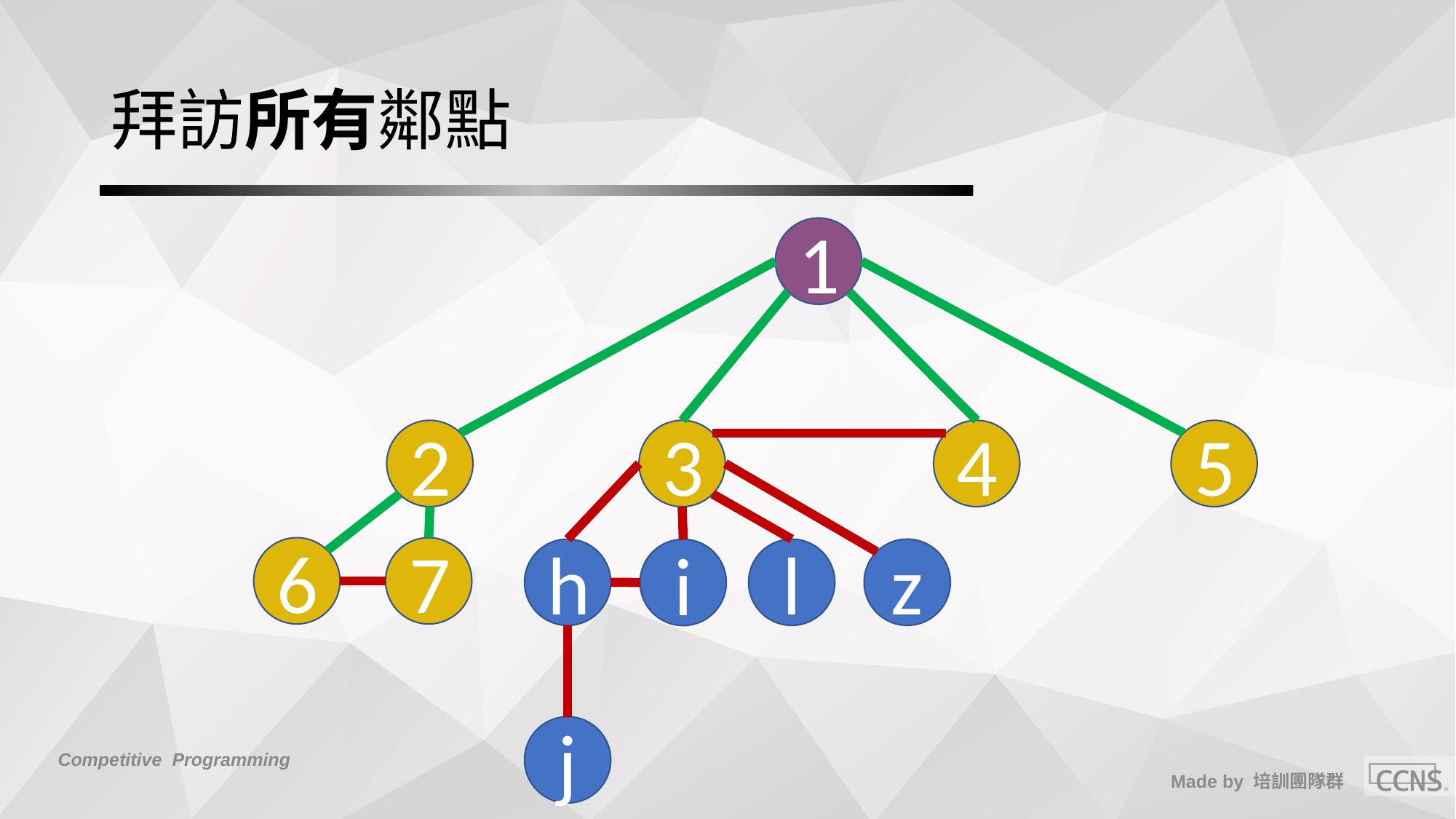

# 拜訪所有鄰點

1
2
3
4
5
6
7
h
l
z
i
j